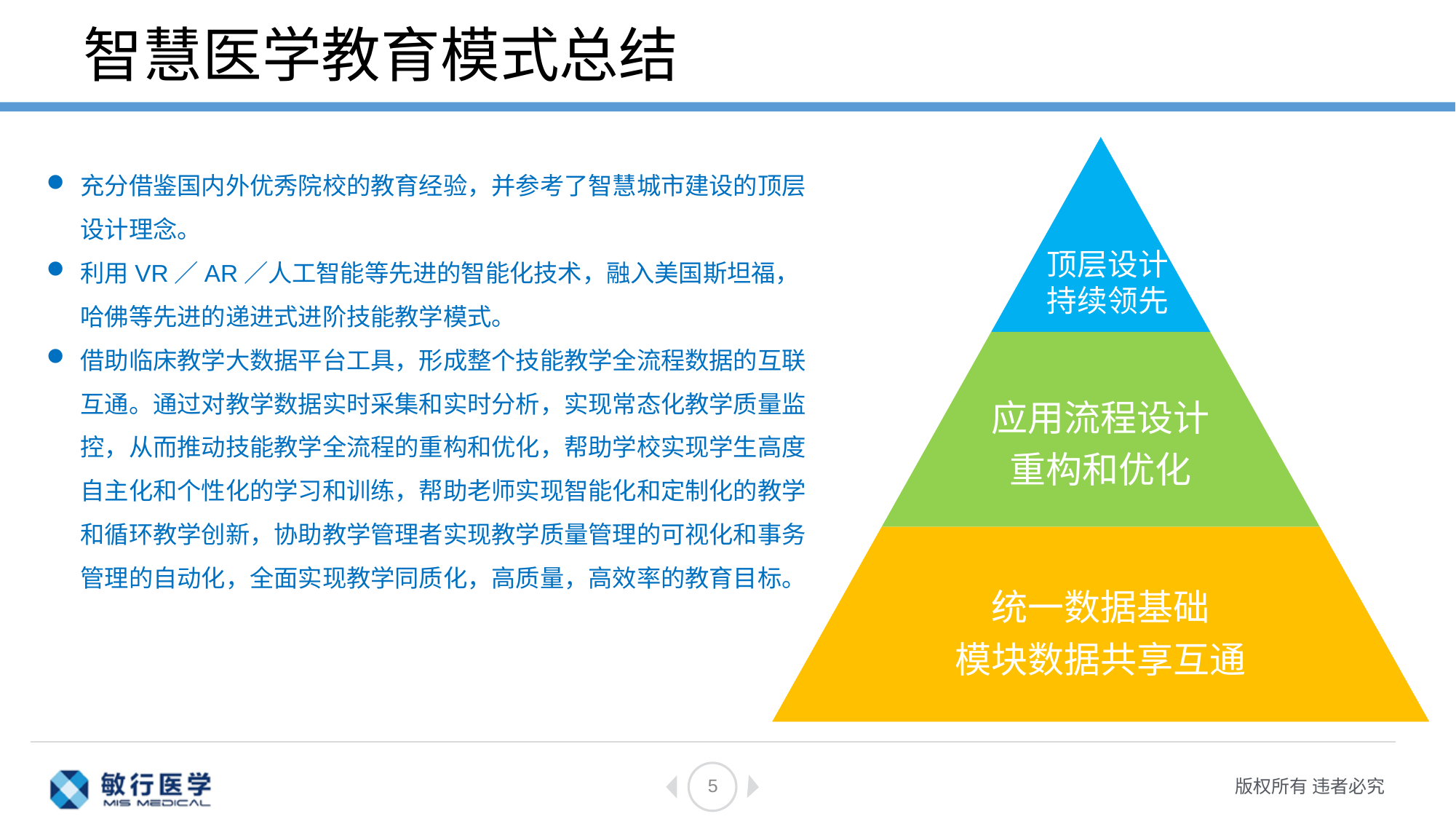

# 智慧医学教育模式总结

应用流程设计
重构和优化
统一数据基础
模块数据共享互通
充分借鉴国内外优秀院校的教育经验，并参考了智慧城市建设的顶层设计理念。
利用VR／AR／人工智能等先进的智能化技术，融入美国斯坦福，哈佛等先进的递进式进阶技能教学模式。
借助临床教学大数据平台工具，形成整个技能教学全流程数据的互联互通。通过对教学数据实时采集和实时分析，实现常态化教学质量监控，从而推动技能教学全流程的重构和优化，帮助学校实现学生高度自主化和个性化的学习和训练，帮助老师实现智能化和定制化的教学和循环教学创新，协助教学管理者实现教学质量管理的可视化和事务管理的自动化，全面实现教学同质化，高质量，高效率的教育目标。
顶层设计
持续领先
5